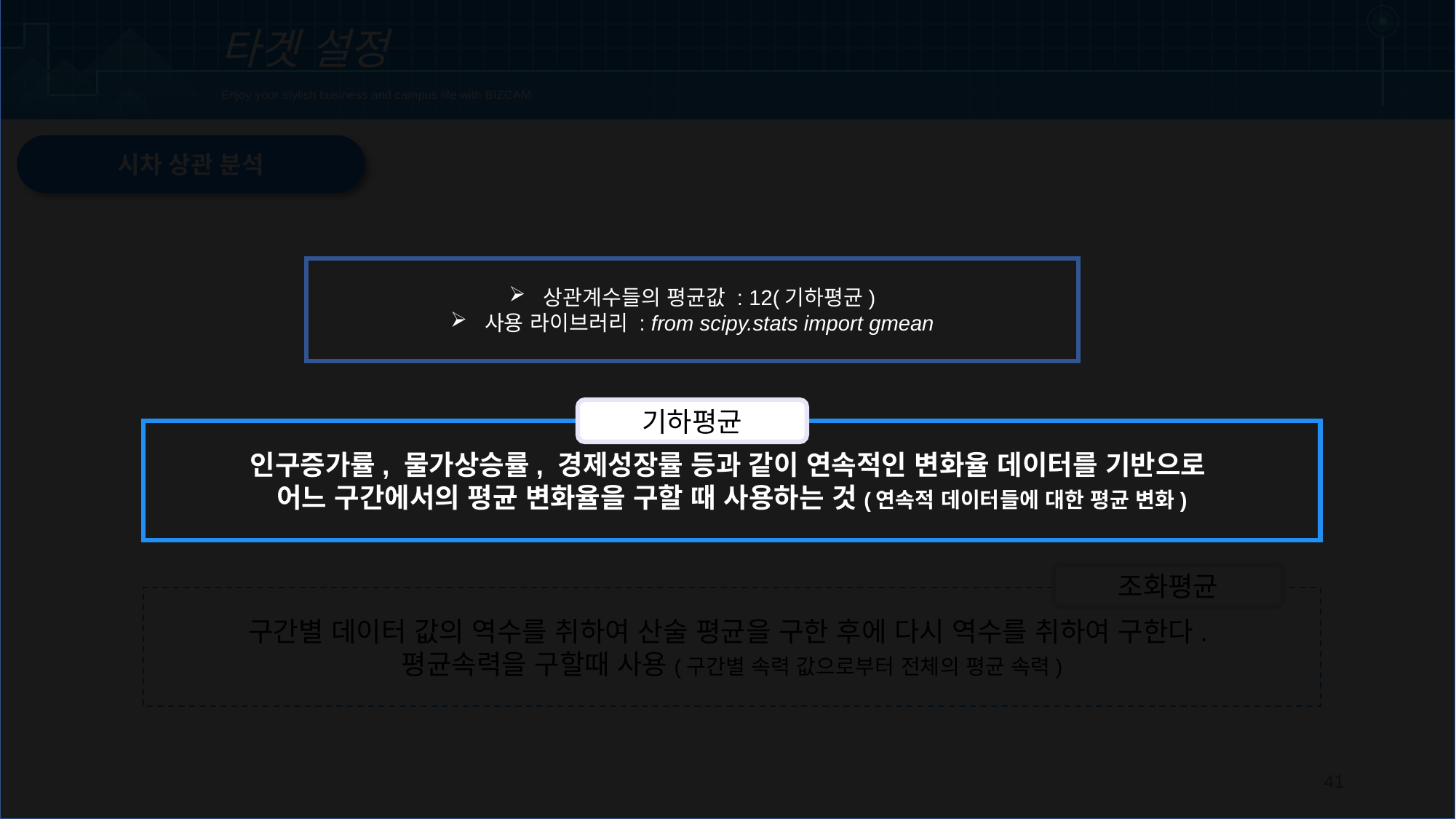

|  |  |  |  |  |  |  |  |  |  |  |  |  |  |  |  |  |  |  |  |  |  |  |  |  |  |  |  |  |  |  |  |  |  |  |  |  |  |  |  |  |  |  |  |  |  |  |  |  |  |  |  |  |  |  |  |  |  |  |  |
| --- | --- | --- | --- | --- | --- | --- | --- | --- | --- | --- | --- | --- | --- | --- | --- | --- | --- | --- | --- | --- | --- | --- | --- | --- | --- | --- | --- | --- | --- | --- | --- | --- | --- | --- | --- | --- | --- | --- | --- | --- | --- | --- | --- | --- | --- | --- | --- | --- | --- | --- | --- | --- | --- | --- | --- | --- | --- | --- | --- |
|  |  |  |  |  |  |  |  |  |  |  |  |  |  |  |  |  |  |  |  |  |  |  |  |  |  |  |  |  |  |  |  |  |  |  |  |  |  |  |  |  |  |  |  |  |  |  |  |  |  |  |  |  |  |  |  |  |  |  |  |
|  |  |  |  |  |  |  |  |  |  |  |  |  |  |  |  |  |  |  |  |  |  |  |  |  |  |  |  |  |  |  |  |  |  |  |  |  |  |  |  |  |  |  |  |  |  |  |  |  |  |  |  |  |  |  |  |  |  |  |  |
|  |  |  |  |  |  |  |  |  |  |  |  |  |  |  |  |  |  |  |  |  |  |  |  |  |  |  |  |  |  |  |  |  |  |  |  |  |  |  |  |  |  |  |  |  |  |  |  |  |  |  |  |  |  |  |  |  |  |  |  |
|  |  |  |  |  |  |  |  |  |  |  |  |  |  |  |  |  |  |  |  |  |  |  |  |  |  |  |  |  |  |  |  |  |  |  |  |  |  |  |  |  |  |  |  |  |  |  |  |  |  |  |  |  |  |  |  |  |  |  |  |

타겟 설정
Enjoy your stylish business and campus life with BIZCAM

시차 상관 분석
상관계수들의 평균값 : 12(기하평균)
사용 라이브러리 : from scipy.stats import gmean
기하평균
인구증가률, 물가상승률, 경제성장률 등과 같이 연속적인 변화율 데이터를 기반으로
어느 구간에서의 평균 변화율을 구할 때 사용하는 것(연속적 데이터들에 대한 평균 변화)
조화평균
구간별 데이터 값의 역수를 취하여 산술 평균을 구한 후에 다시 역수를 취하여 구한다.
평균속력을 구할때 사용(구간별 속력 값으로부터 전체의 평균 속력)
41